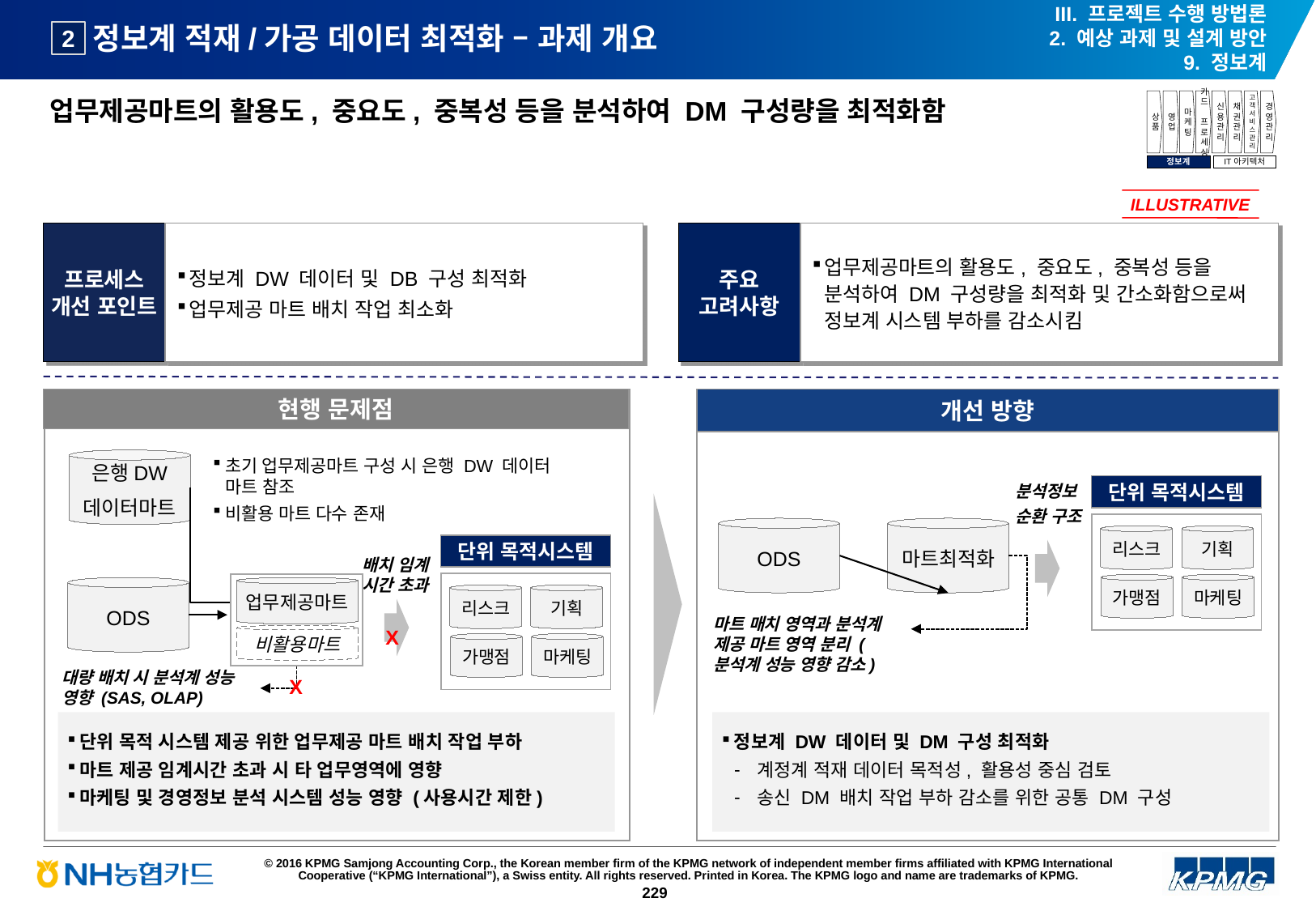

III. 프로젝트 수행 방법론
2. 예상 과제 및 설계 방안
9. 정보계
# 정보계 적재/가공 데이터 최적화 – 과제 개요
2
업무제공마트의 활용도, 중요도, 중복성 등을 분석하여 DM 구성량을 최적화함
상품
영업
마케팅
카드
프로세싱
신용관리
채권관리
고객서비스관리
경영관리
정보계
IT아키텍처
ILLUSTRATIVE
프로세스 개선 포인트
정보계 DW 데이터 및 DB 구성 최적화
업무제공 마트 배치 작업 최소화
주요 고려사항
업무제공마트의 활용도, 중요도, 중복성 등을   분석하여 DM 구성량을 최적화 및 간소화함으로써 정보계 시스템 부하를 감소시킴
개선 방향
현행 문제점

은행DW
데이터마트
초기 업무제공마트 구성 시 은행 DW 데이터 마트 참조
비활용 마트 다수 존재
분석정보
순환 구조
단위 목적시스템

ODS
마트최적화
리스크
기획
단위 목적시스템

배치 임계 시간 초과

가맹점
마케팅
ODS
업무제공마트
리스크
기획

마트 매치 영역과 분석계 제공 마트 영역 분리 (분석계 성능 영향 감소)
X
비활용마트
가맹점
마케팅
대량 배치 시 분석계 성능 영향 (SAS, OLAP)
X
단위 목적 시스템 제공 위한 업무제공 마트 배치 작업 부하
마트 제공 임계시간 초과 시 타 업무영역에 영향
마케팅 및 경영정보 분석 시스템 성능 영향 (사용시간 제한)
정보계 DW 데이터 및 DM 구성 최적화
계정계 적재 데이터 목적성, 활용성 중심 검토
송신 DM 배치 작업 부하 감소를 위한 공통 DM 구성